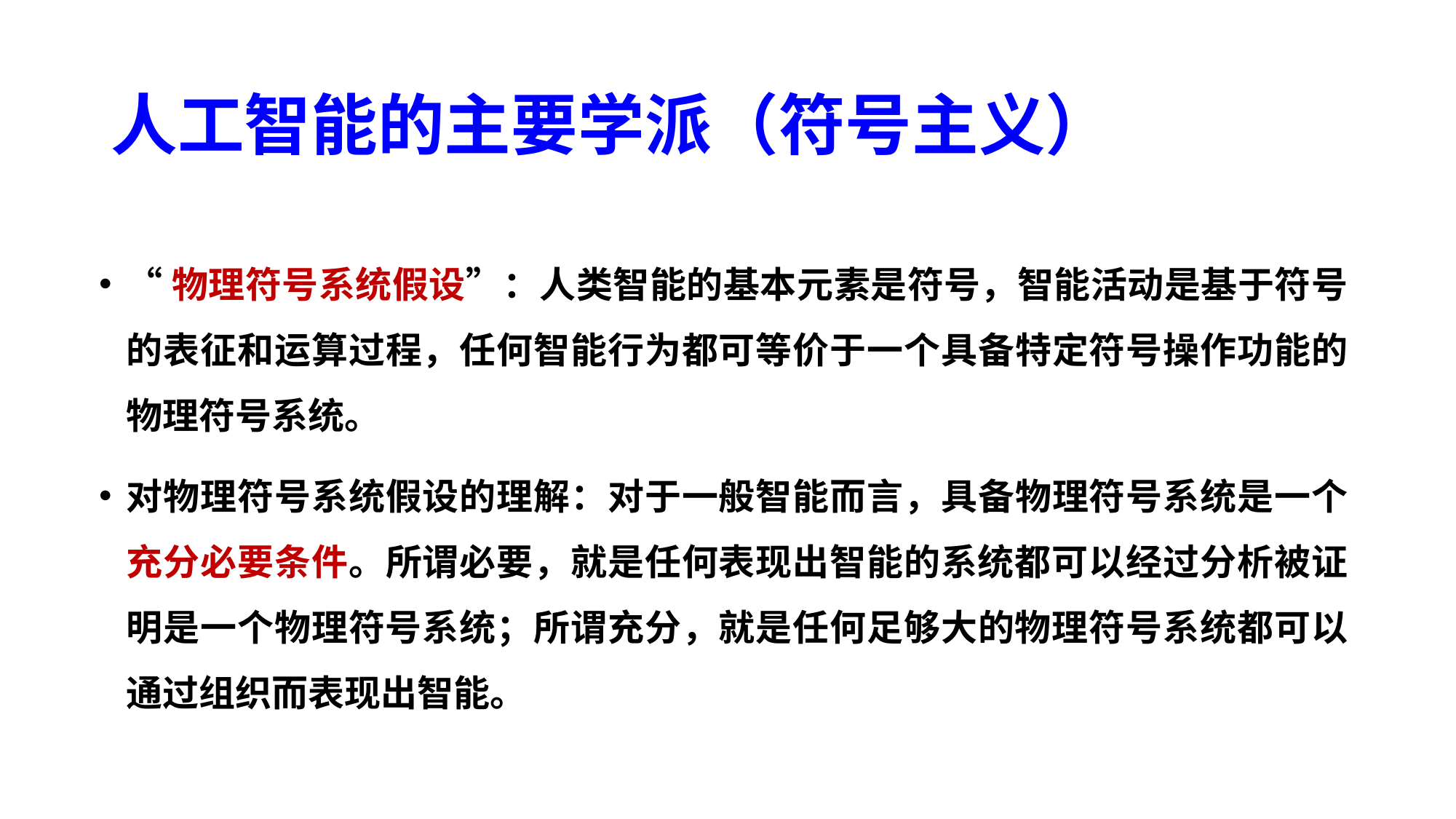

# 人工智能的主要学派（符号主义）

“物理符号系统假设”：人类智能的基本元素是符号，智能活动是基于符号的表征和运算过程，任何智能行为都可等价于一个具备特定符号操作功能的物理符号系统。
对物理符号系统假设的理解：对于一般智能而言，具备物理符号系统是一个充分必要条件。所谓必要，就是任何表现出智能的系统都可以经过分析被证明是一个物理符号系统；所谓充分，就是任何足够大的物理符号系统都可以通过组织而表现出智能。